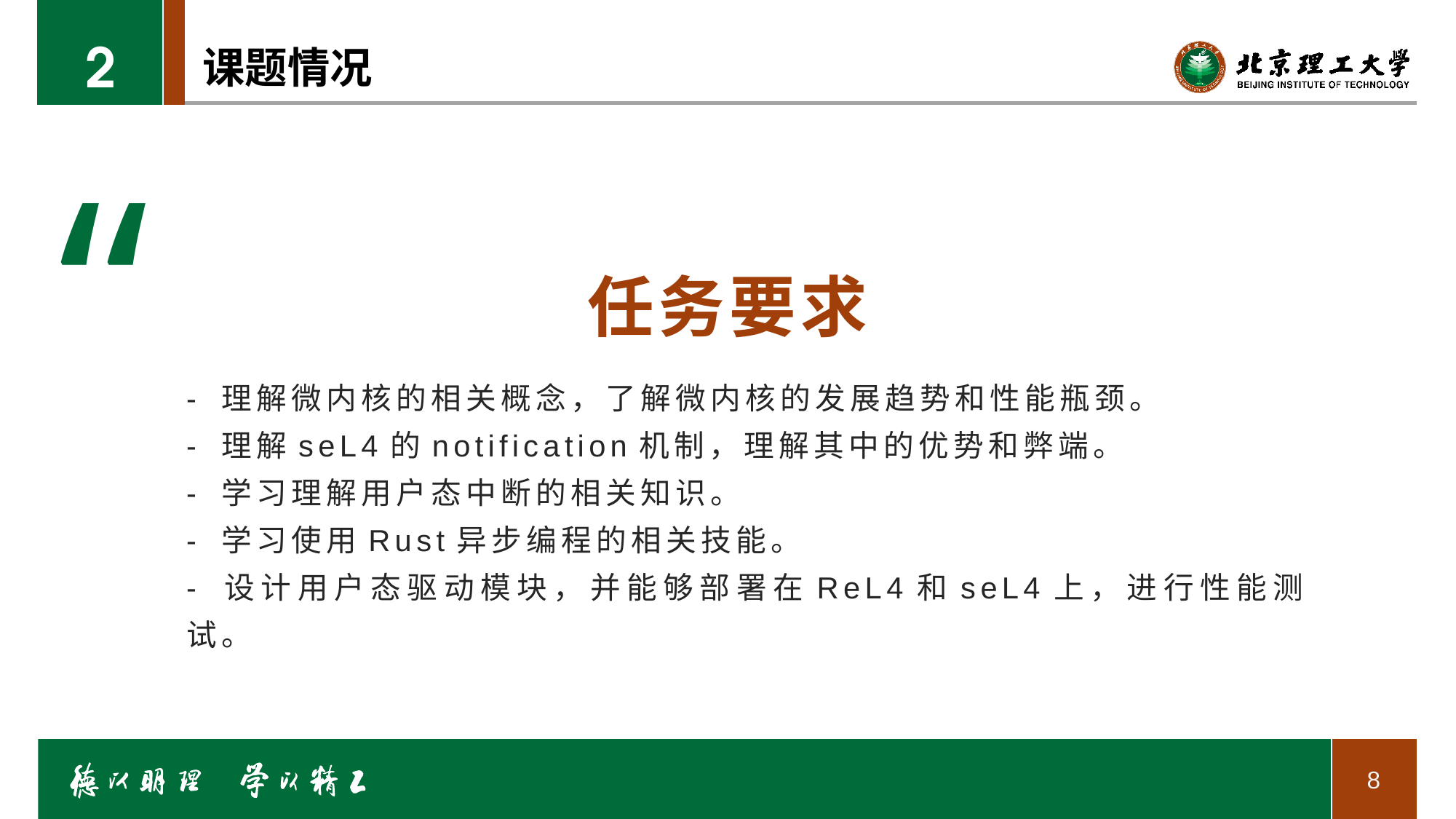

2
# 课题情况
“

任务要求
- 理解微内核的相关概念，了解微内核的发展趋势和性能瓶颈。
- 理解seL4的notification机制，理解其中的优势和弊端。
- 学习理解⽤户态中断的相关知识。
- 学习使⽤Rust异步编程的相关技能。
- 设计⽤户态驱动模块，并能够部署在ReL4和seL4上，进⾏性能测试。